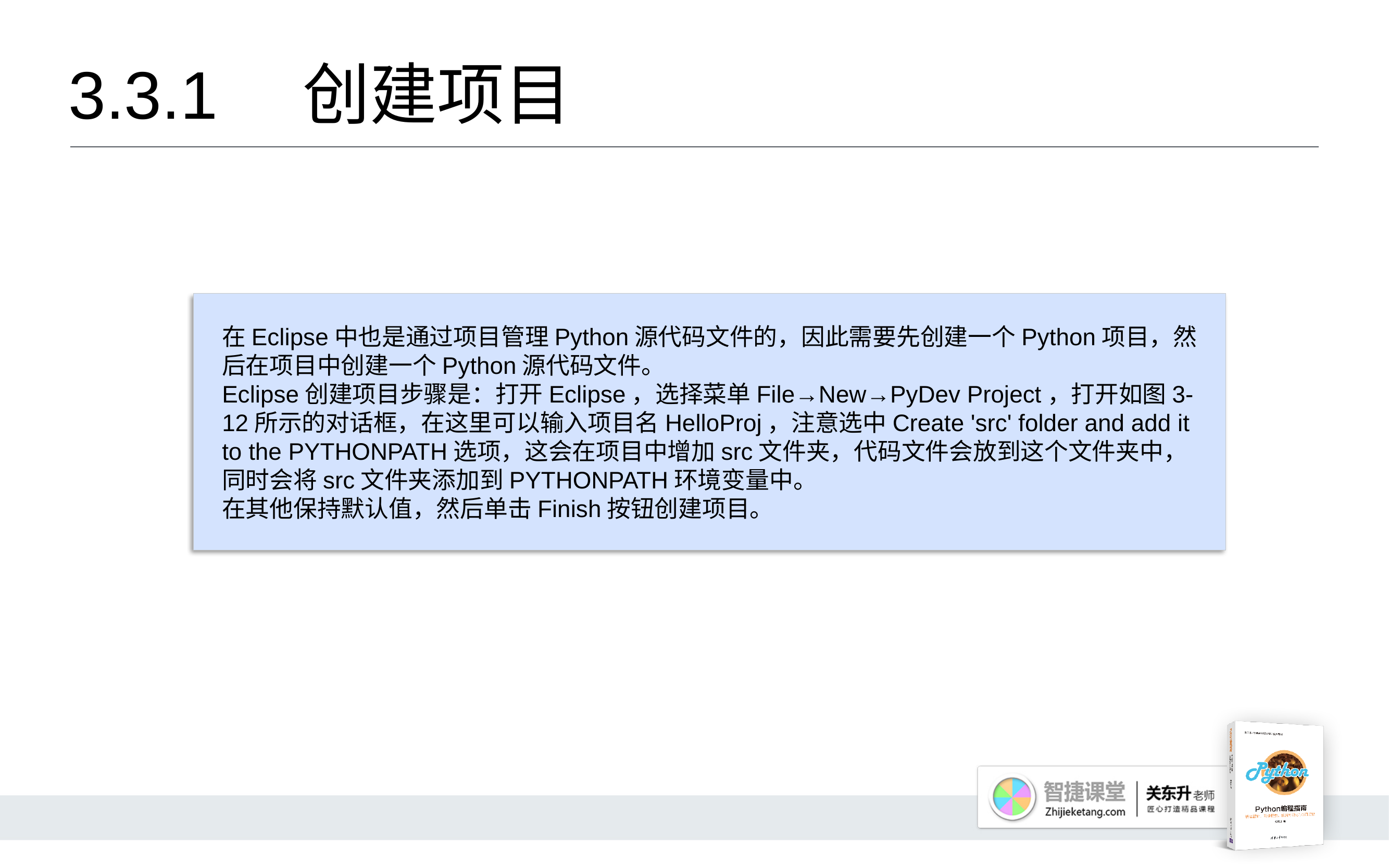

# 3.3.1 	创建项目
在Eclipse中也是通过项目管理Python源代码文件的，因此需要先创建一个Python项目，然后在项目中创建一个Python源代码文件。
Eclipse创建项目步骤是：打开Eclipse，选择菜单File→New→PyDev Project，打开如图3-12所示的对话框，在这里可以输入项目名HelloProj，注意选中Create 'src' folder and add it to the PYTHONPATH选项，这会在项目中增加src文件夹，代码文件会放到这个文件夹中，同时会将src文件夹添加到PYTHONPATH环境变量中。
在其他保持默认值，然后单击Finish按钮创建项目。